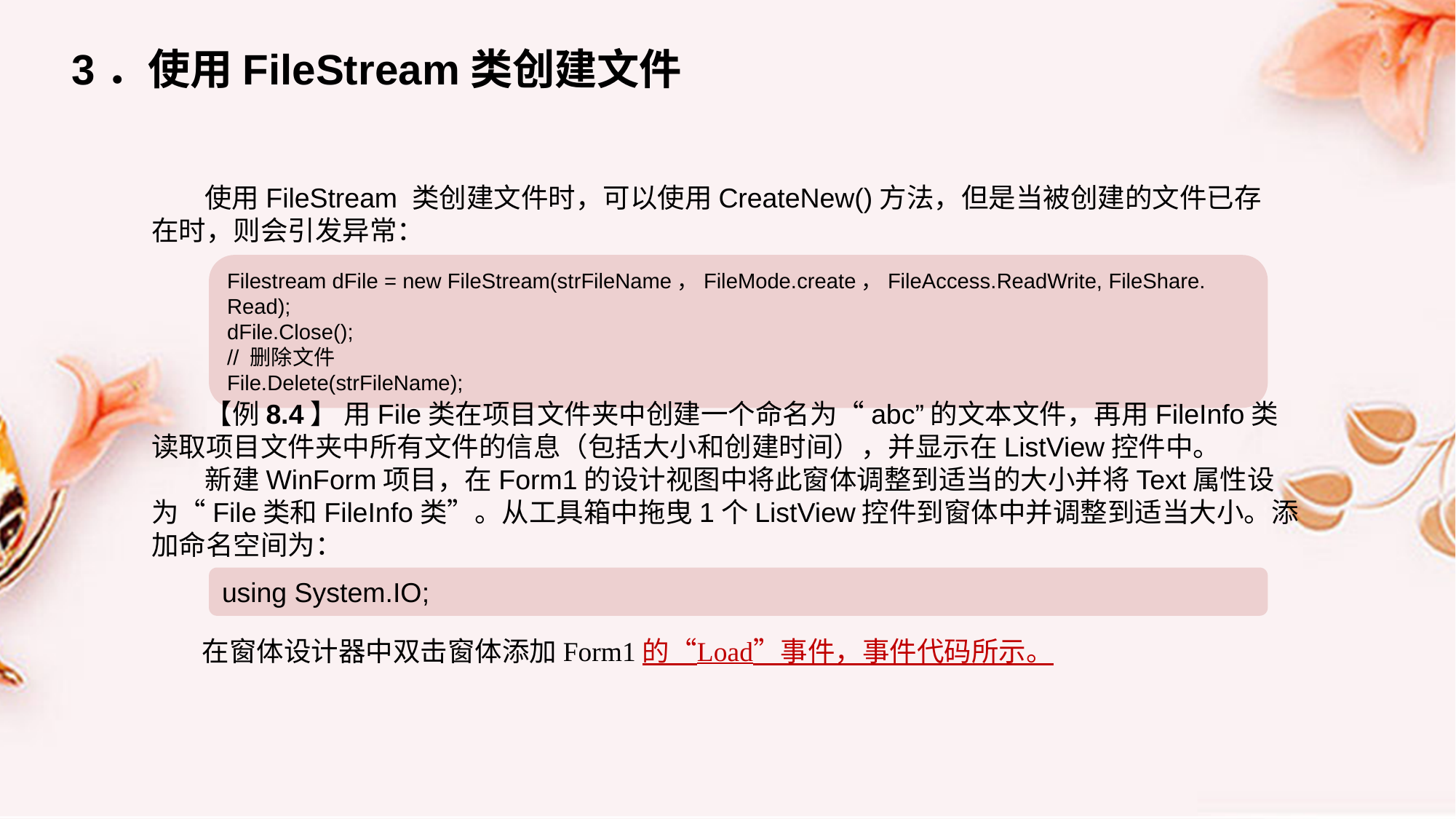

3．使用FileStream类创建文件
使用FileStream 类创建文件时，可以使用CreateNew()方法，但是当被创建的文件已存在时，则会引发异常：
Filestream dFile = new FileStream(strFileName，FileMode.create，FileAccess.ReadWrite, FileShare. Read);
dFile.Close();
// 删除文件
File.Delete(strFileName);
【例8.4】 用File类在项目文件夹中创建一个命名为“abc”的文本文件，再用FileInfo类读取项目文件夹中所有文件的信息（包括大小和创建时间），并显示在ListView控件中。
新建WinForm项目，在Form1的设计视图中将此窗体调整到适当的大小并将Text属性设为“File类和FileInfo类”。从工具箱中拖曳1个ListView控件到窗体中并调整到适当大小。添加命名空间为：
using System.IO;
在窗体设计器中双击窗体添加Form1的“Load”事件，事件代码所示。